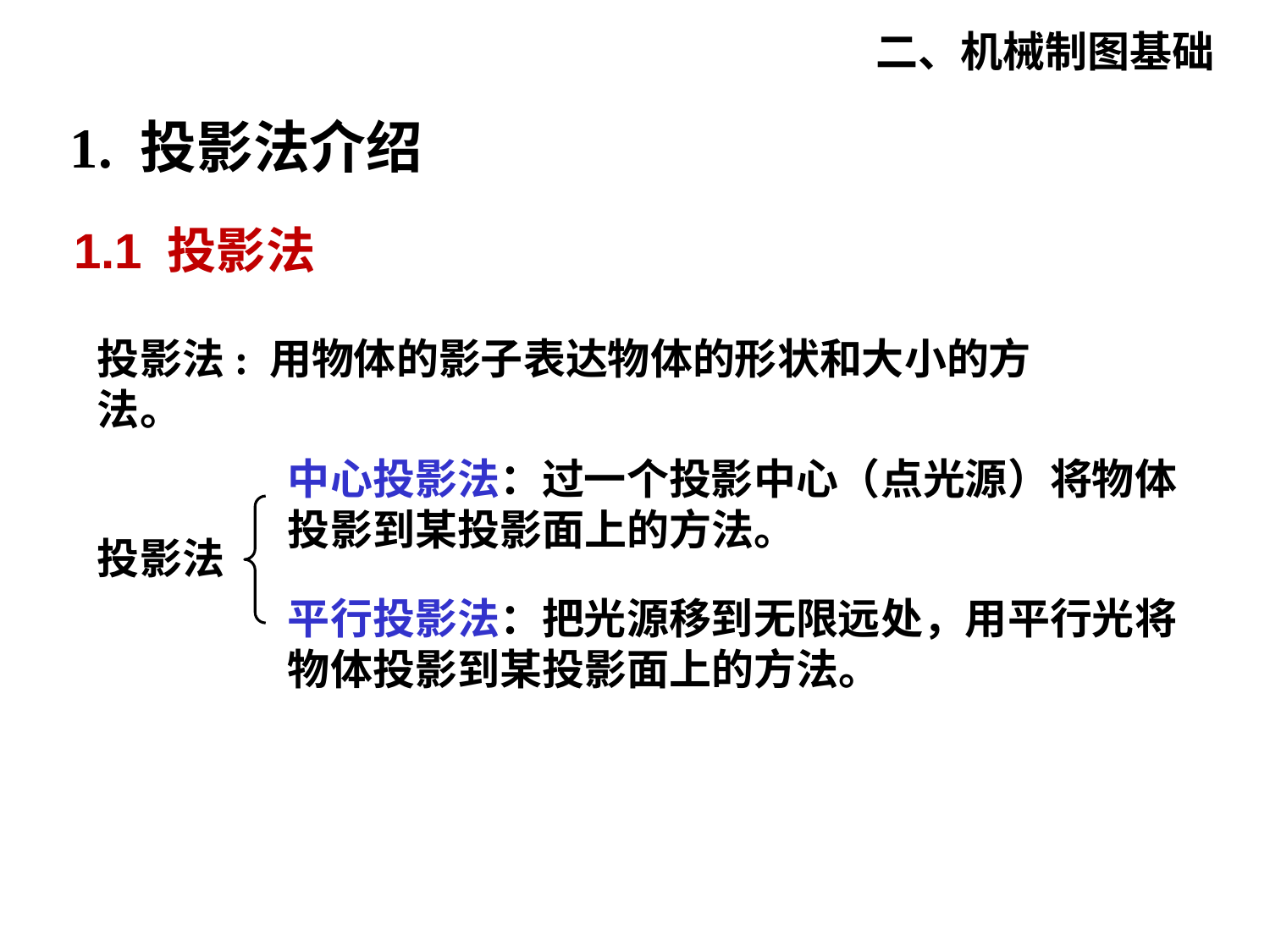

二、机械制图基础
1. 投影法介绍
1.1 投影法
投影法: 用物体的影子表达物体的形状和大小的方法。
中心投影法：过一个投影中心（点光源）将物体投影到某投影面上的方法。

投影法
平行投影法：把光源移到无限远处，用平行光将物体投影到某投影面上的方法。